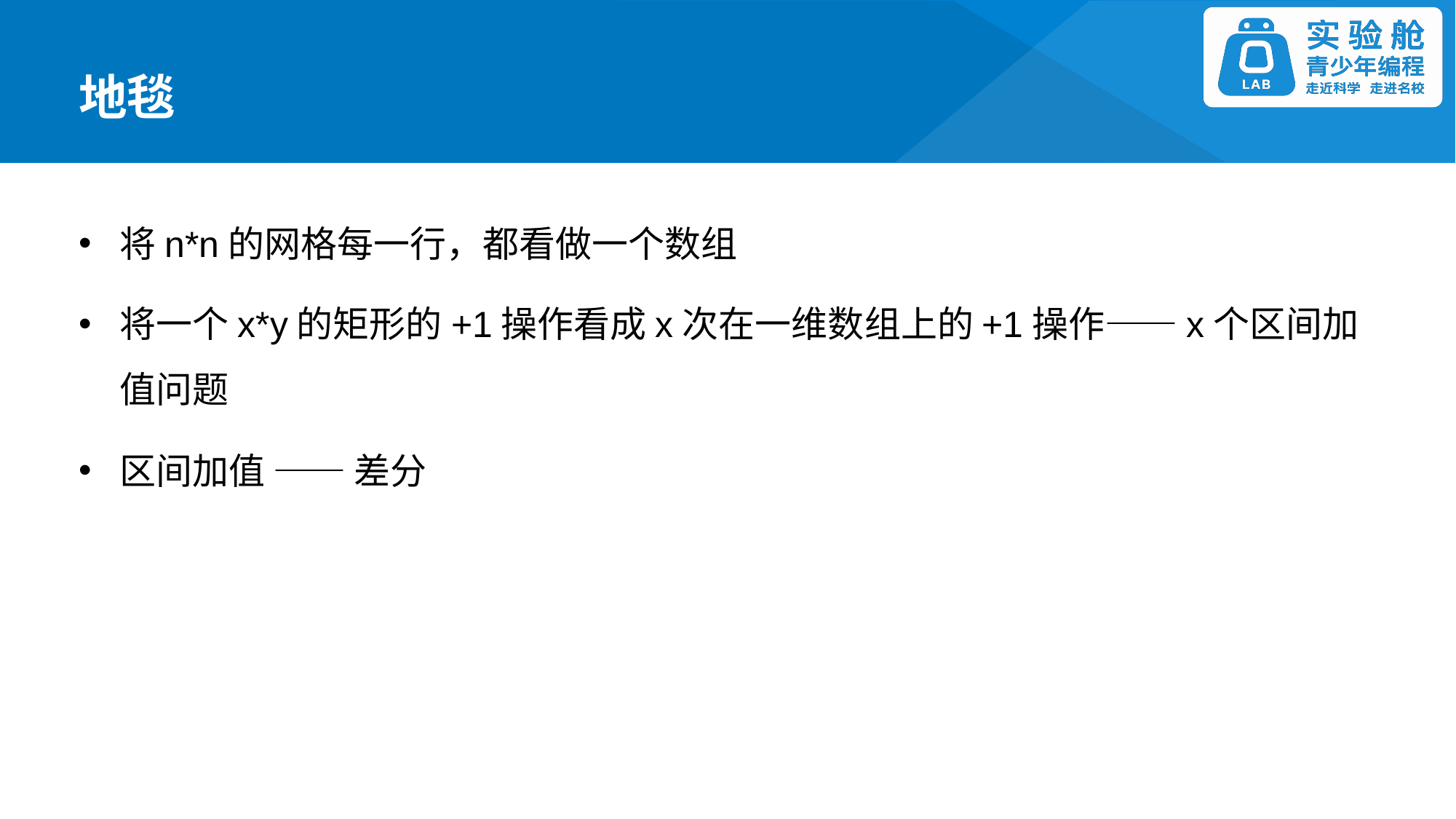

地毯
将n*n的网格每一行，都看做一个数组
将一个x*y的矩形的+1操作看成x次在一维数组上的+1操作——x个区间加值问题
区间加值 —— 差分